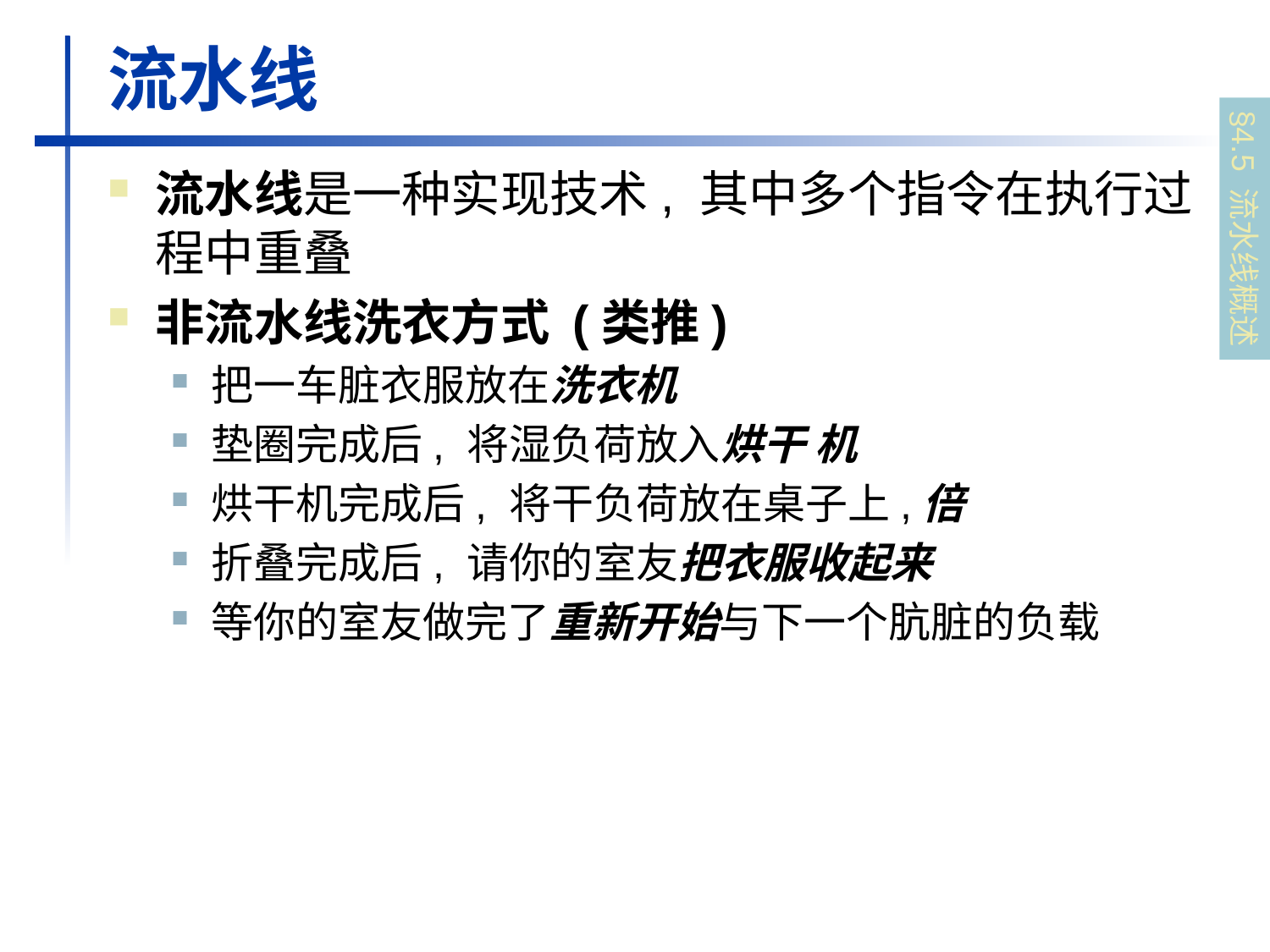

# 流水线
流水线是一种实现技术, 其中多个指令在执行过程中重叠
非流水线洗衣方式 (类推)
把一车脏衣服放在洗衣机
垫圈完成后, 将湿负荷放入烘干 机
烘干机完成后, 将干负荷放在桌子上,倍
折叠完成后, 请你的室友把衣服收起来
等你的室友做完了重新开始与下一个肮脏的负载
§4.5 流水线概述